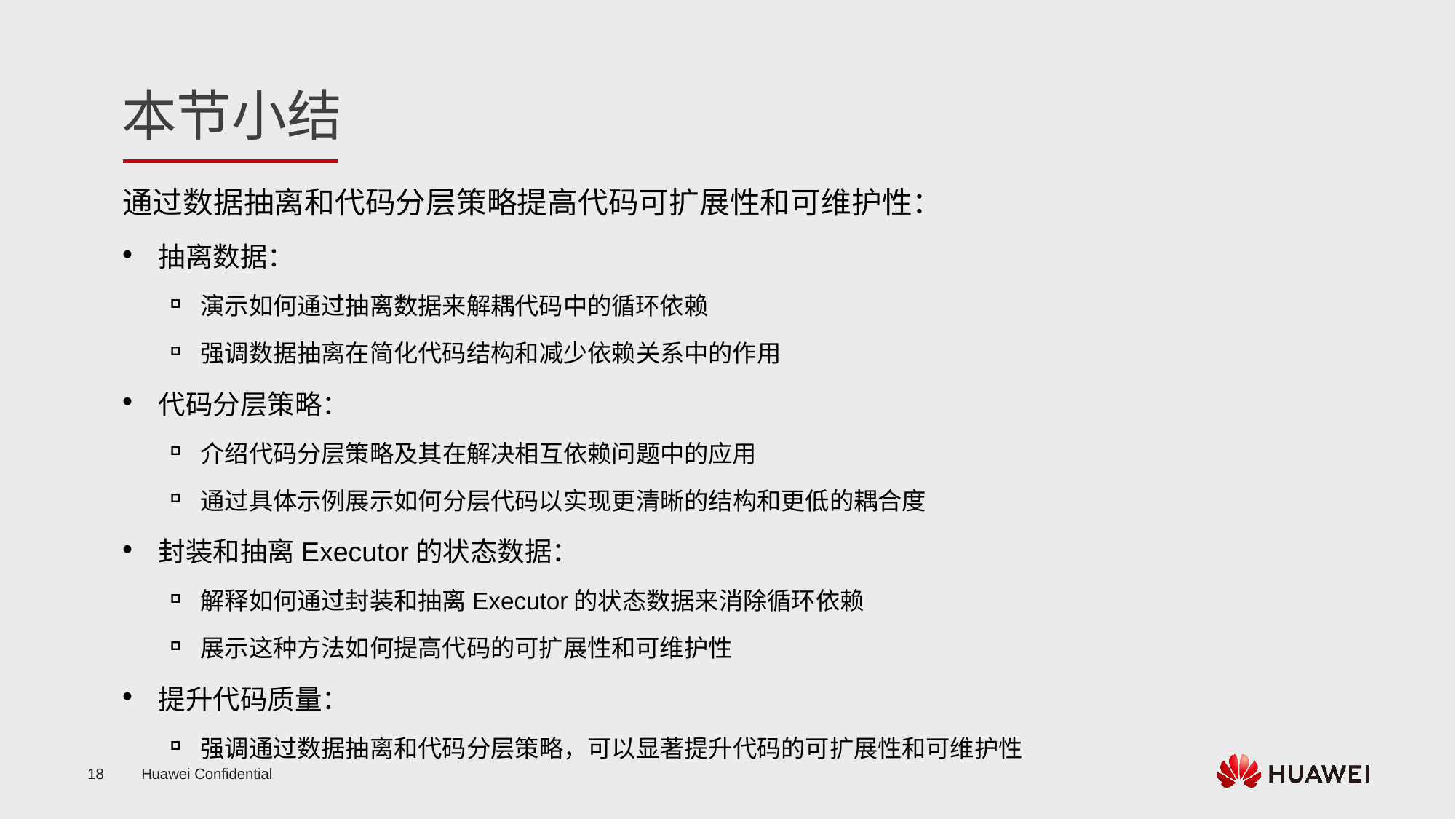

通过数据抽离和代码分层策略提高代码可扩展性和可维护性：
抽离数据：
演示如何通过抽离数据来解耦代码中的循环依赖
强调数据抽离在简化代码结构和减少依赖关系中的作用
代码分层策略：
介绍代码分层策略及其在解决相互依赖问题中的应用
通过具体示例展示如何分层代码以实现更清晰的结构和更低的耦合度
封装和抽离Executor的状态数据：
解释如何通过封装和抽离Executor的状态数据来消除循环依赖
展示这种方法如何提高代码的可扩展性和可维护性
提升代码质量：
强调通过数据抽离和代码分层策略，可以显著提升代码的可扩展性和可维护性